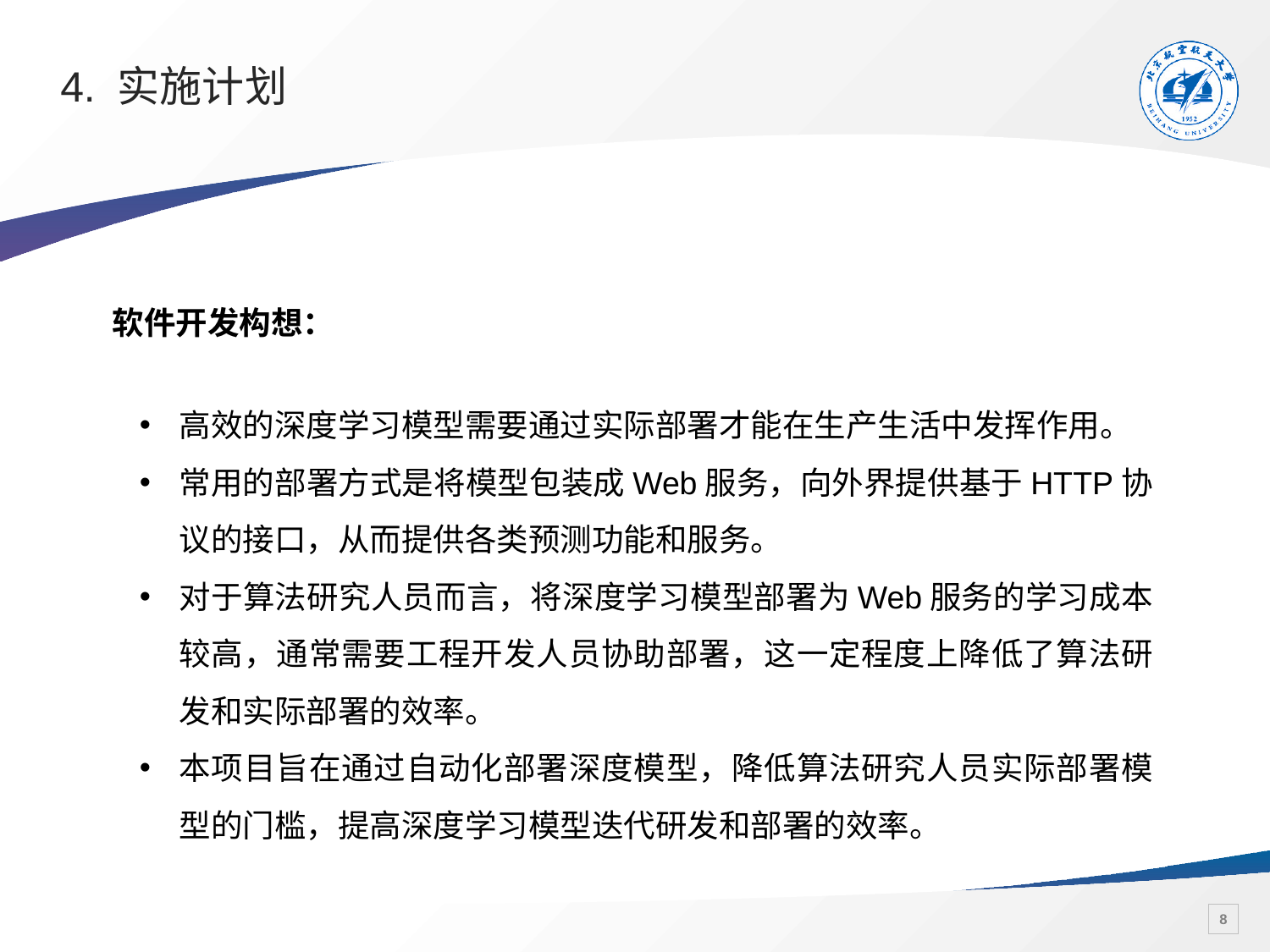

# 4. 实施计划
软件开发构想：
高效的深度学习模型需要通过实际部署才能在生产生活中发挥作用。
常用的部署方式是将模型包装成Web服务，向外界提供基于HTTP协议的接口，从而提供各类预测功能和服务。
对于算法研究人员而言，将深度学习模型部署为Web服务的学习成本较高，通常需要工程开发人员协助部署，这一定程度上降低了算法研发和实际部署的效率。
本项目旨在通过自动化部署深度模型，降低算法研究人员实际部署模型的门槛，提高深度学习模型迭代研发和部署的效率。